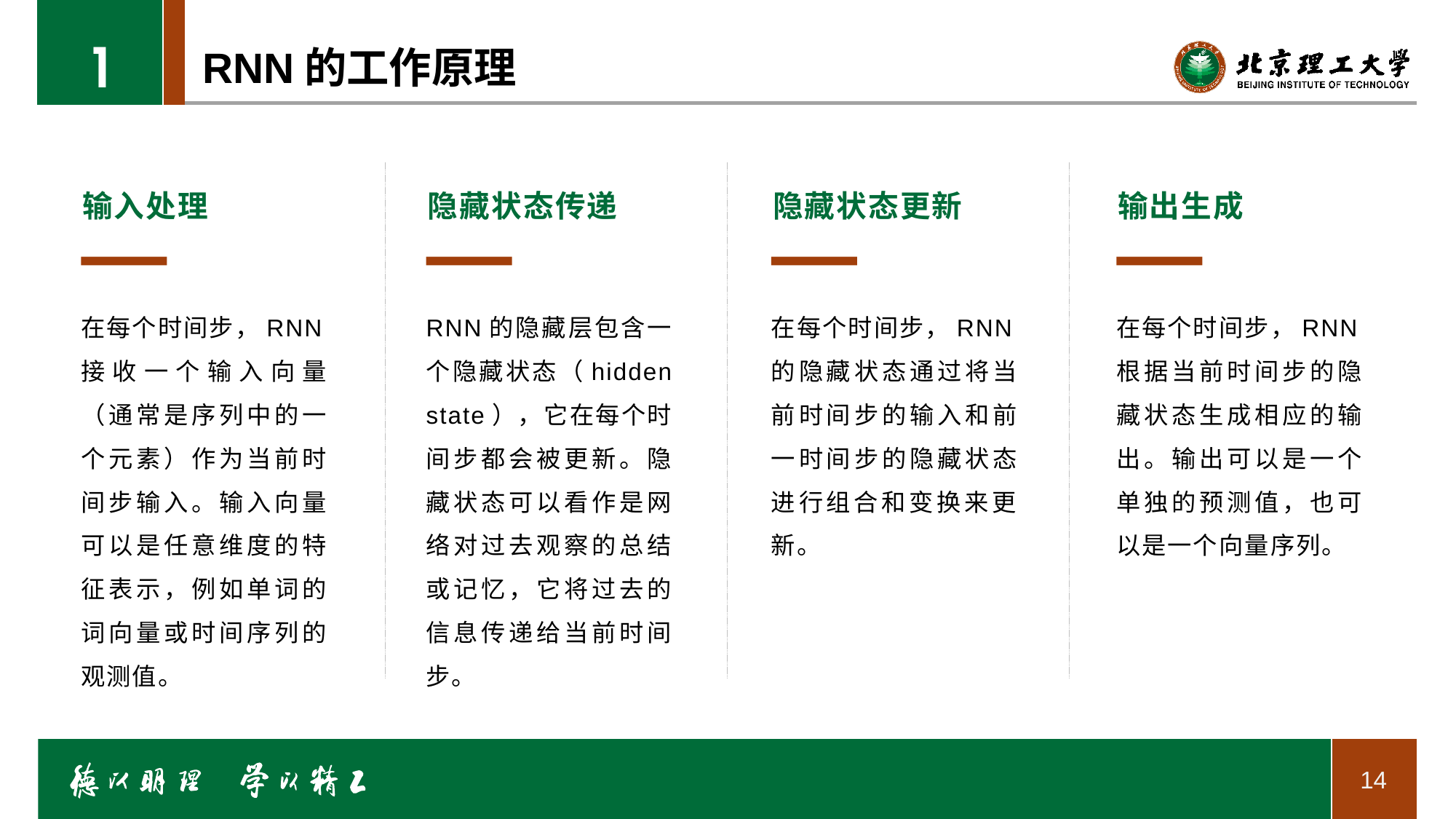

1
# RNN的工作原理
输入处理

在每个时间步，RNN接收一个输入向量（通常是序列中的一个元素）作为当前时间步输入。输入向量可以是任意维度的特征表示，例如单词的词向量或时间序列的观测值。

隐藏状态传递

RNN的隐藏层包含一个隐藏状态（hidden state），它在每个时间步都会被更新。隐藏状态可以看作是网络对过去观察的总结或记忆，它将过去的信息传递给当前时间步。

隐藏状态更新

在每个时间步，RNN的隐藏状态通过将当前时间步的输入和前一时间步的隐藏状态进行组合和变换来更新。
输出生成

在每个时间步，RNN根据当前时间步的隐藏状态生成相应的输出。输出可以是一个单独的预测值，也可以是一个向量序列。